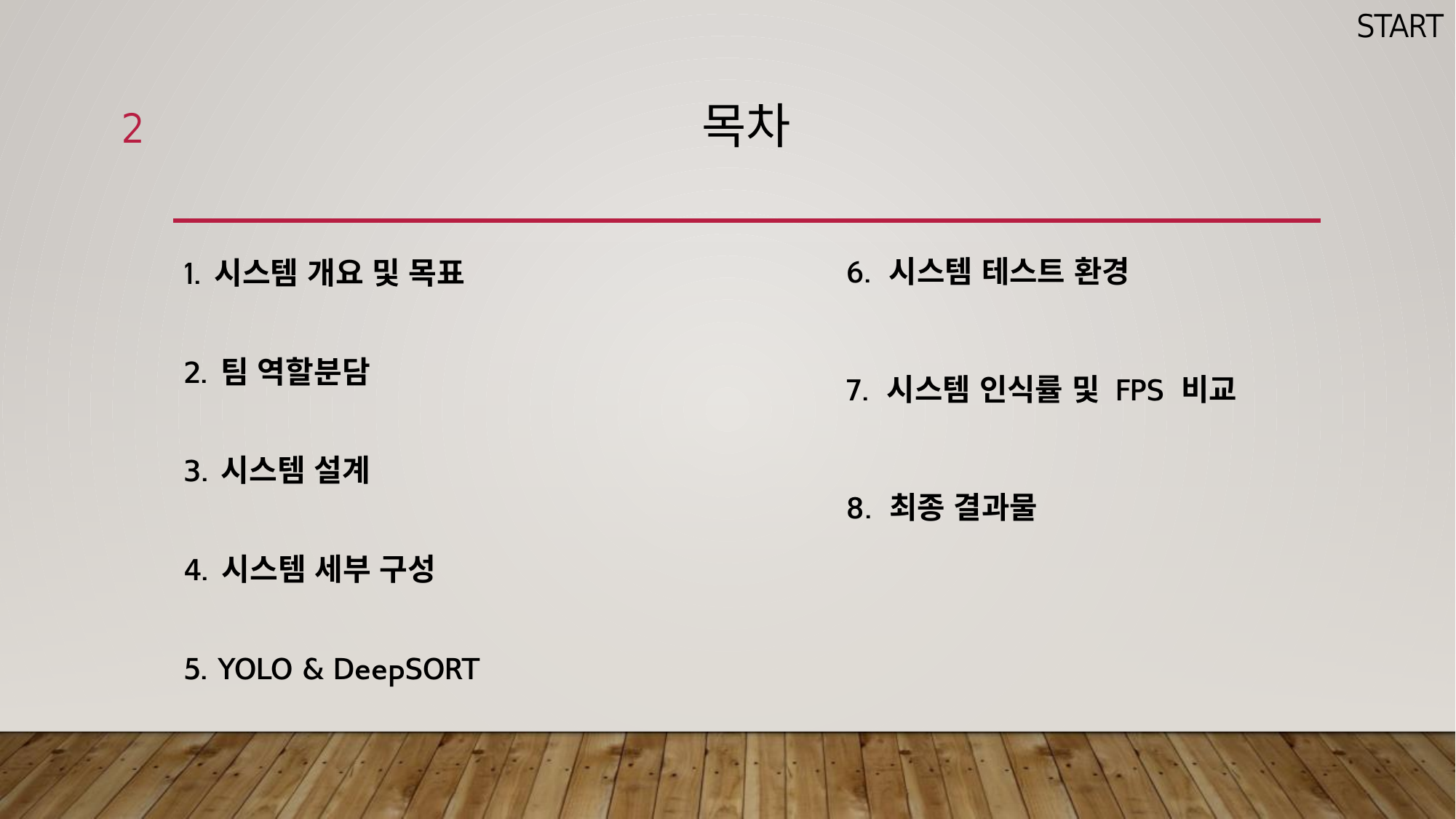

START

2
# 목차
6. 시스템 테스트 환경

7. 시스템 인식률 및 FPS 비교

8. 최종 결과물

1. 시스템 개요 및 목표

2. 팀 역할분담

3. 시스템 설계

4. 시스템 세부 구성

5. YOLO & DeepSORT